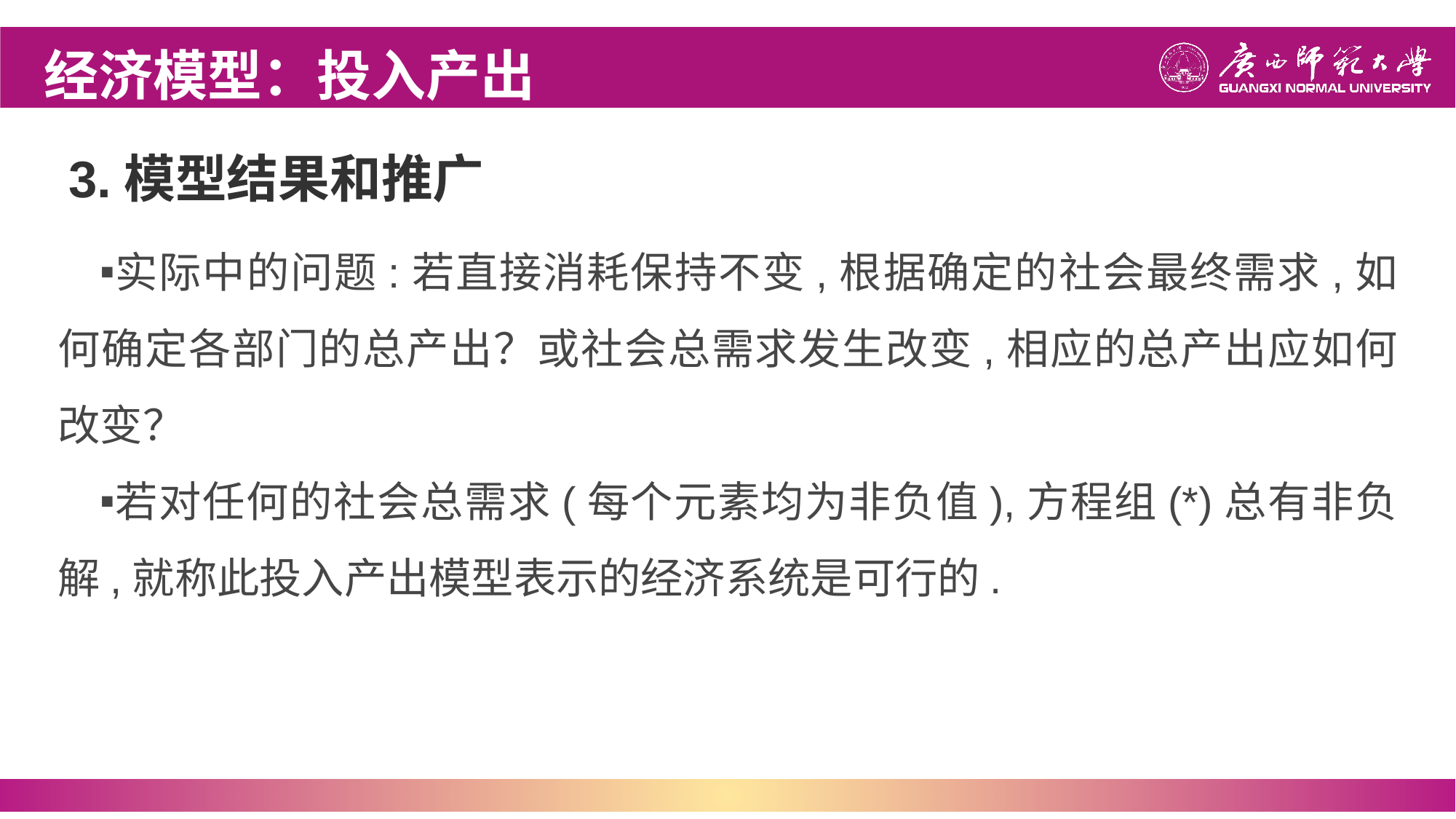

经济模型：投入产出
# 3.模型结果和推广
实际中的问题:若直接消耗保持不变,根据确定的社会最终需求,如何确定各部门的总产出？或社会总需求发生改变,相应的总产出应如何改变？
若对任何的社会总需求(每个元素均为非负值),方程组(*)总有非负解,就称此投入产出模型表示的经济系统是可行的.